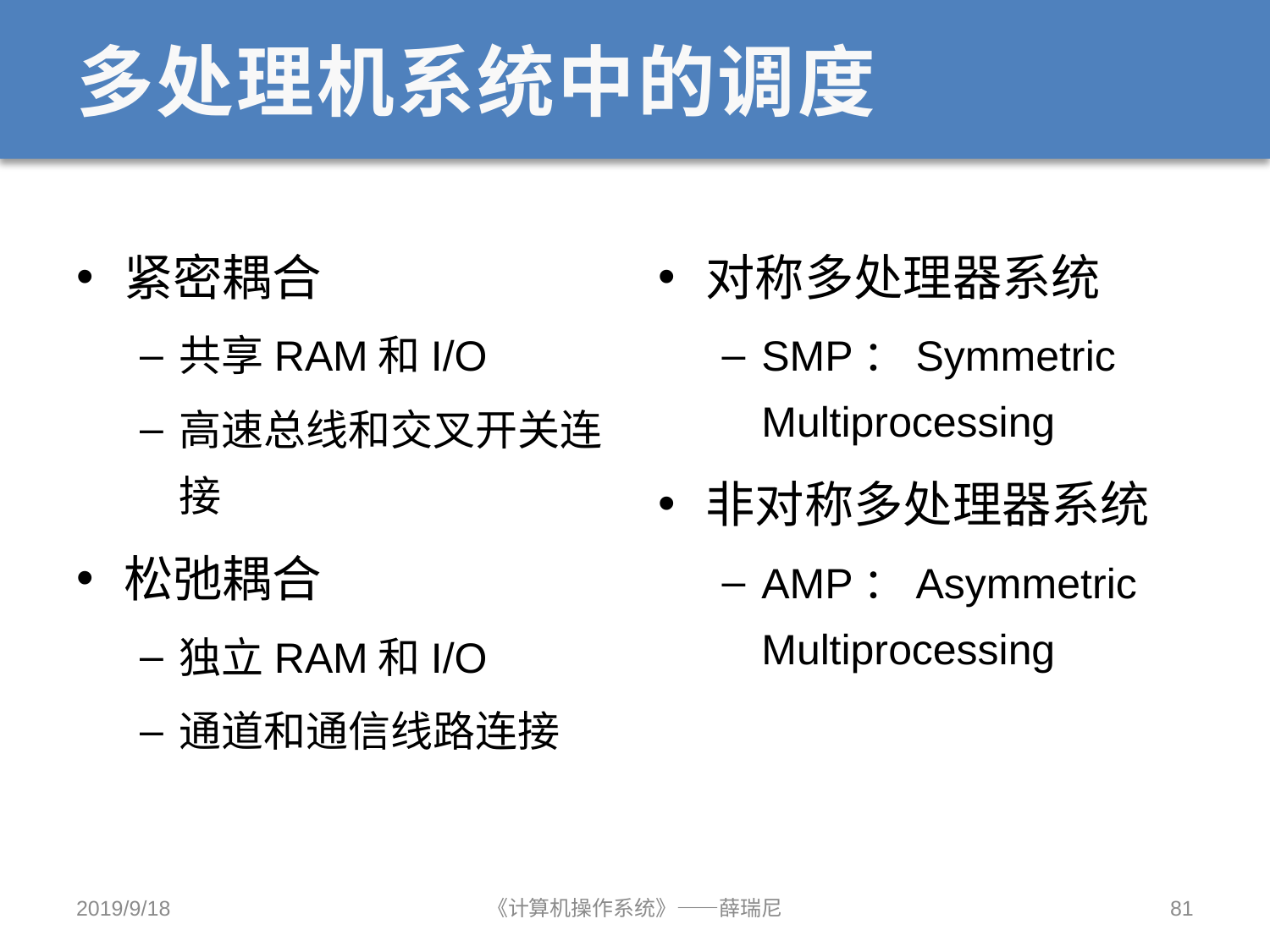

# 多处理机系统中的调度
紧密耦合
共享RAM和I/O
高速总线和交叉开关连接
松弛耦合
独立RAM和I/O
通道和通信线路连接
对称多处理器系统
SMP：Symmetric Multiprocessing
非对称多处理器系统
AMP：Asymmetric Multiprocessing

2019/9/18
《计算机操作系统》——薛瑞尼
81